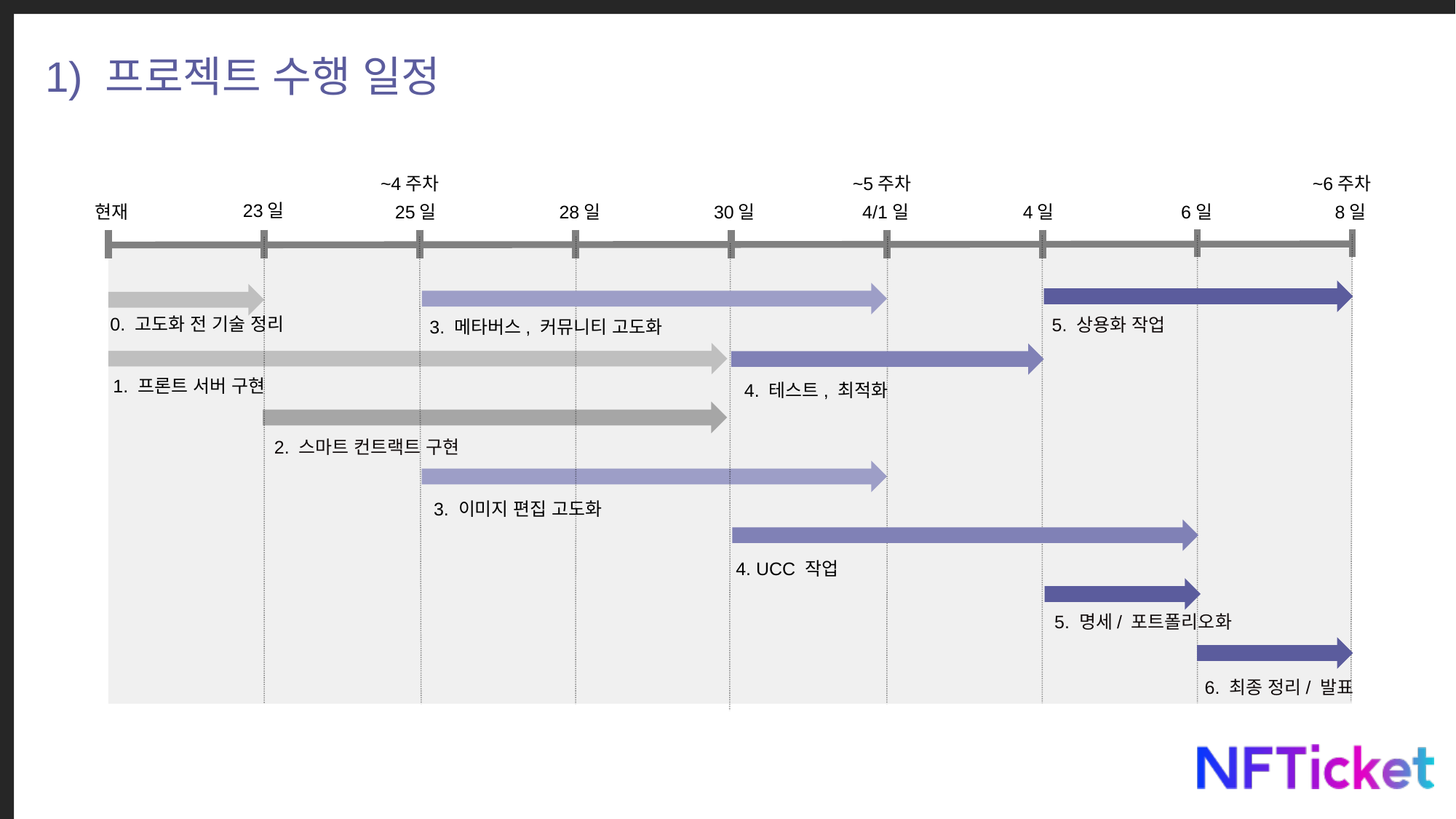

1) 프로젝트 수행 일정

~4주차
~5주차
~6주차
23일
현재
25일
28일
30일
4/1일
4일
6일
8일

0. 고도화 전 기술 정리

5. 상용화 작업
3. 메타버스, 커뮤니티 고도화

1. 프론트 서버 구현
4. 테스트, 최적화

2. 스마트 컨트랙트 구현

3. 이미지 편집 고도화

4. UCC 작업

5. 명세/ 포트폴리오화

6. 최종 정리/ 발표